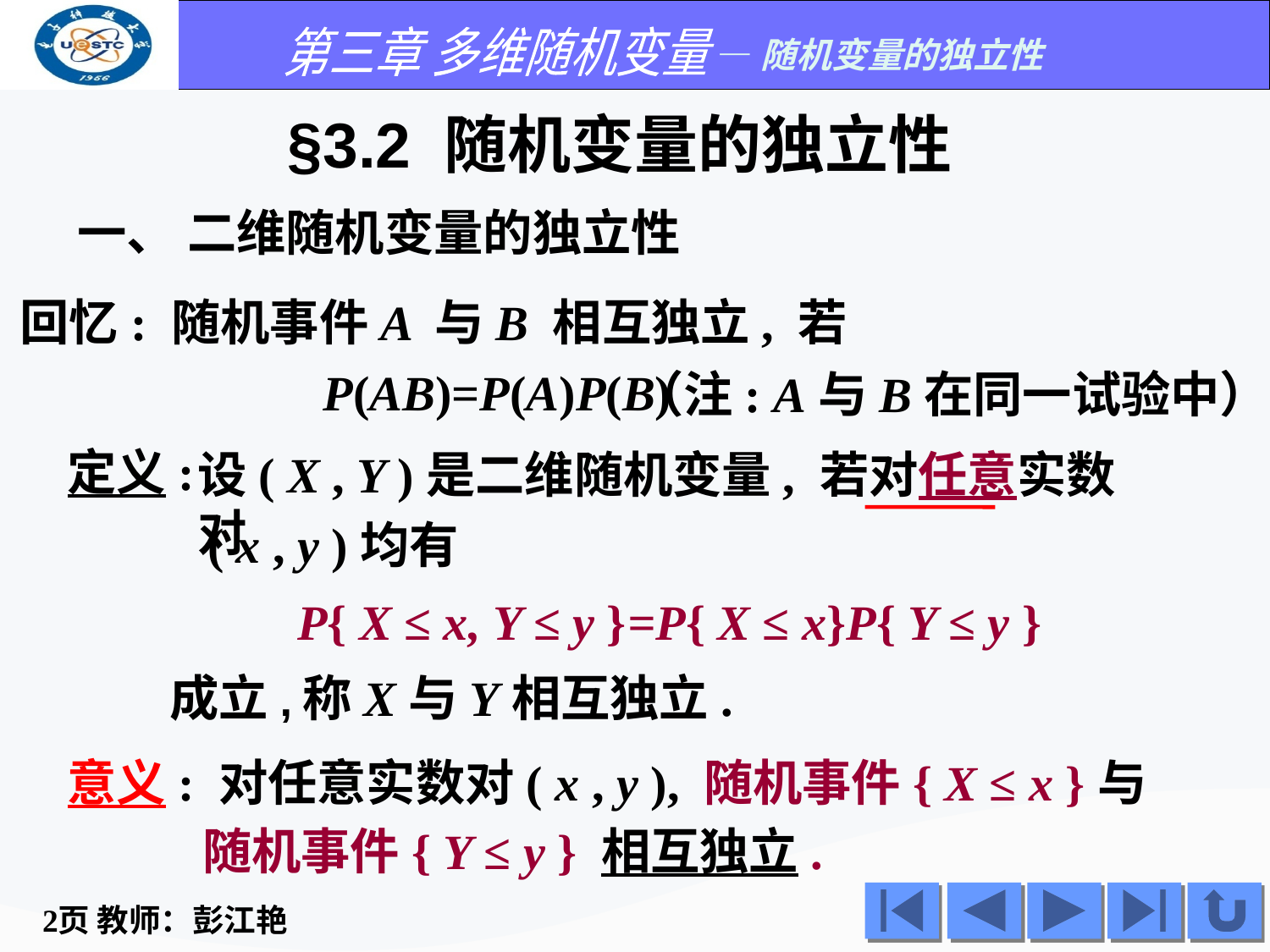

§3.2 随机变量的独立性
一、 二维随机变量的独立性
回忆: 随机事件A 与B 相互独立, 若
P(AB)=P(A)P(B)
（注: A与B在同一试验中）
定义:
设( X , Y )是二维随机变量, 若对任意实数对
( x , y )均有

P{ X ≤ x, Y ≤ y }
=P{ X ≤ x}P{ Y ≤ y }
成立,称X与Y相互独立.
意义: 对任意实数对( x , y ), 随机事件{ X ≤ x }与
           随机事件{ Y ≤ y } 相互独立.